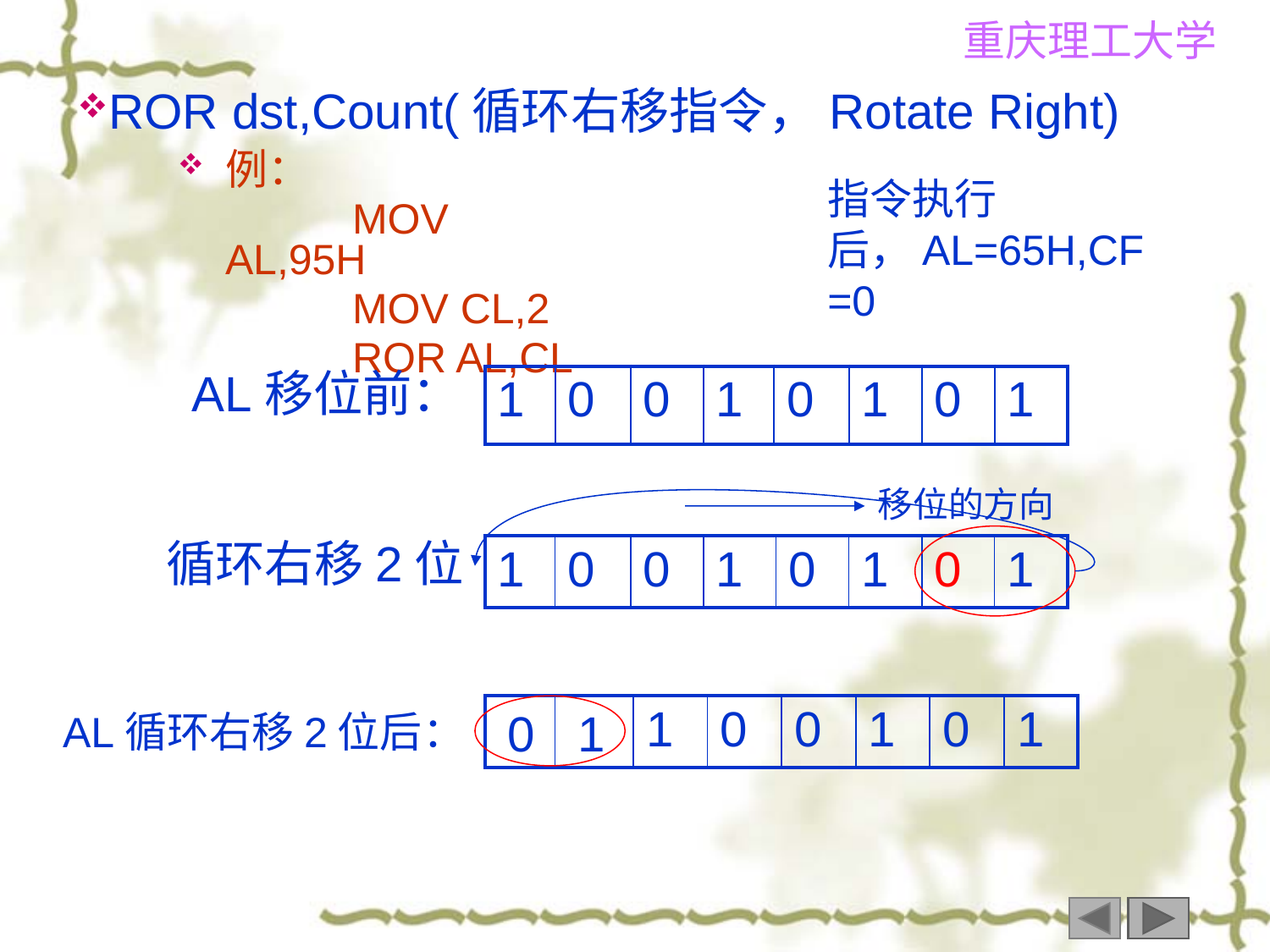

ROR dst,Count(循环右移指令，Rotate Right)
例：
		MOV AL,95H
		MOV CL,2
		ROR AL,CL

指令执行后，AL=65H,CF=0
AL移位前：
| 1 | 0 | 0 | 1 | 0 | 1 | 0 | 1 |
| --- | --- | --- | --- | --- | --- | --- | --- |
移位的方向

循环右移2位

| 1 | 0 | 0 | 1 | 0 | 1 | 0 | 1 |
| --- | --- | --- | --- | --- | --- | --- | --- |

|  |  | 1 | 0 | 0 | 1 | 0 | 1 |
| --- | --- | --- | --- | --- | --- | --- | --- |
0
1
AL循环右移2位后：